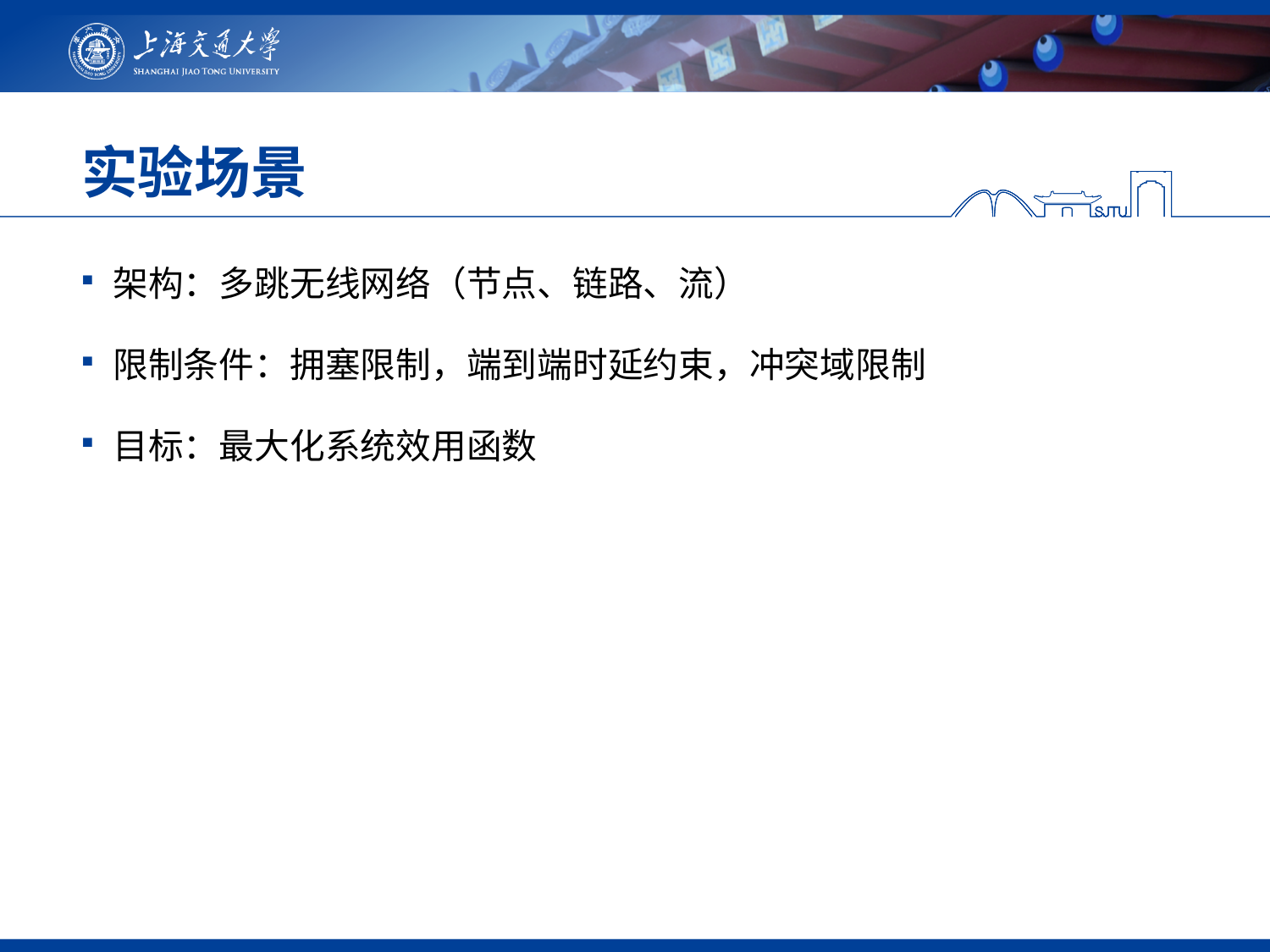

# 实验场景
架构：多跳无线网络（节点、链路、流）
限制条件：拥塞限制，端到端时延约束，冲突域限制
目标：最大化系统效用函数